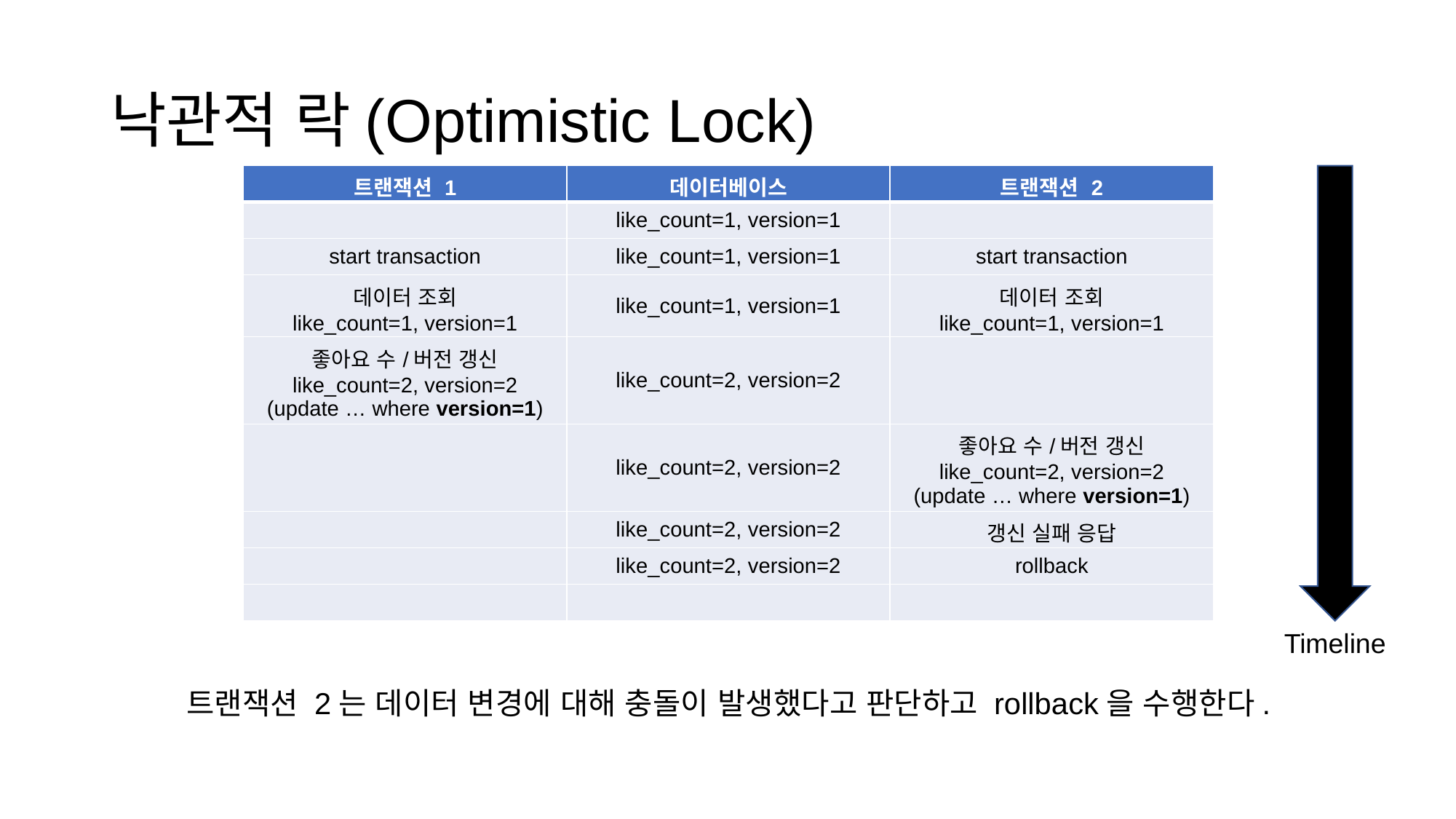

# 낙관적 락(Optimistic Lock)
| 트랜잭션 1 | 데이터베이스 | 트랜잭션 2 |
| --- | --- | --- |
|  | like\_count=1, version=1 |  |
| start transaction | like\_count=1, version=1 | start transaction |
| 데이터 조회 like\_count=1, version=1 | like\_count=1, version=1 | 데이터 조회 like\_count=1, version=1 |
| 좋아요 수/버전 갱신 like\_count=2, version=2 (update … where version=1) | like\_count=2, version=2 |  |
|  | like\_count=2, version=2 | 좋아요 수/버전 갱신 like\_count=2, version=2 (update … where version=1) |
|  | like\_count=2, version=2 | 갱신 실패 응답 |
|  | like\_count=2, version=2 | rollback |
|  |  |  |

Timeline
트랜잭션 2는 데이터 변경에 대해 충돌이 발생했다고 판단하고 rollback을 수행한다.